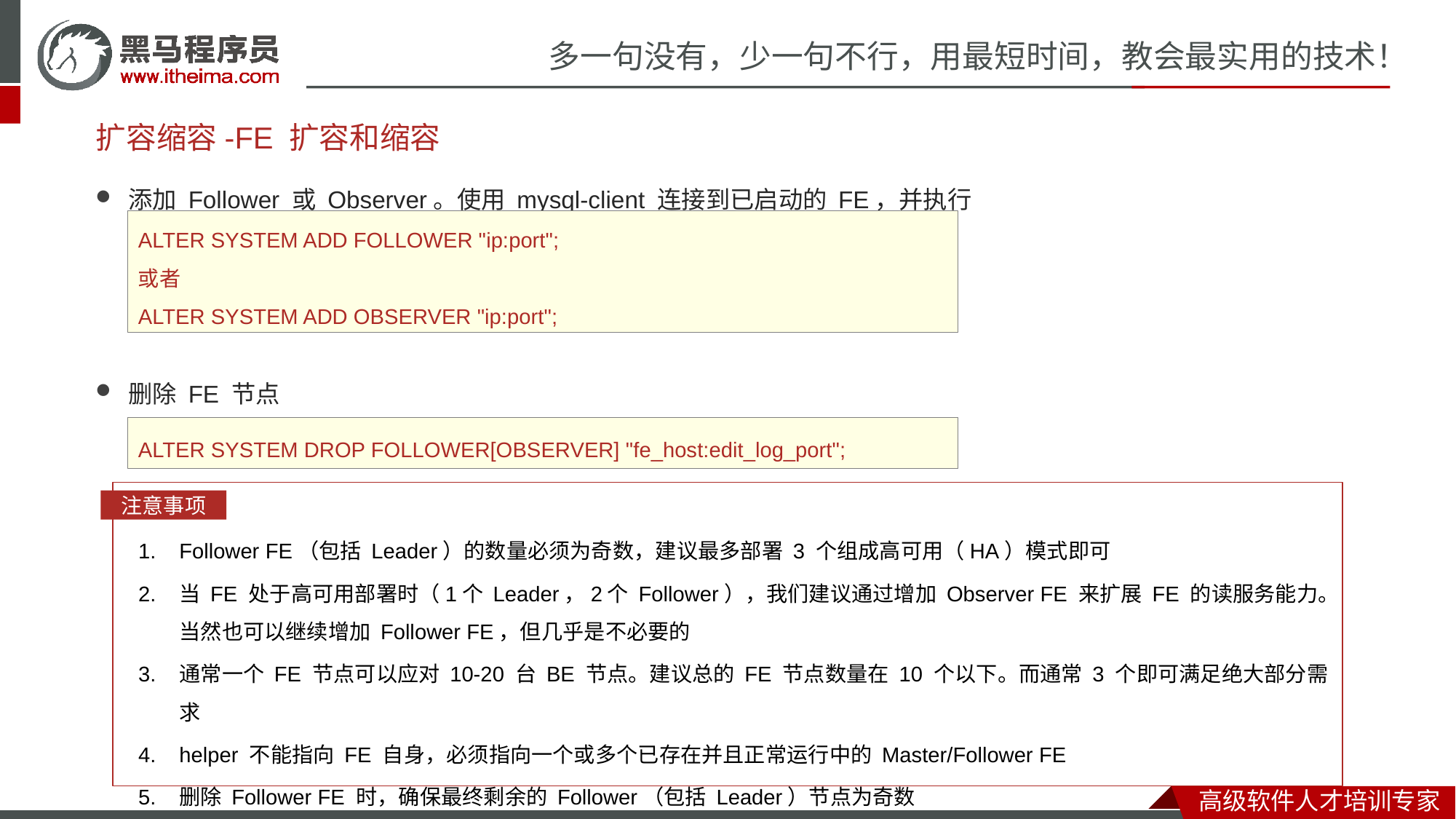

# 扩容缩容-FE 扩容和缩容

添加 Follower 或 Observer。使用 mysql-client 连接到已启动的 FE，并执行

删除 FE 节点

ALTER SYSTEM ADD FOLLOWER "ip:port";
或者
ALTER SYSTEM ADD OBSERVER "ip:port";
ALTER SYSTEM DROP FOLLOWER[OBSERVER] "fe_host:edit_log_port";

注意事项
Follower FE（包括 Leader）的数量必须为奇数，建议最多部署 3 个组成高可用（HA）模式即可
当 FE 处于高可用部署时（1个 Leader，2个 Follower），我们建议通过增加 Observer FE 来扩展 FE 的读服务能力。当然也可以继续增加 Follower FE，但几乎是不必要的
通常一个 FE 节点可以应对 10-20 台 BE 节点。建议总的 FE 节点数量在 10 个以下。而通常 3 个即可满足绝大部分需求
helper 不能指向 FE 自身，必须指向一个或多个已存在并且正常运行中的 Master/Follower FE
删除 Follower FE 时，确保最终剩余的 Follower（包括 Leader）节点为奇数